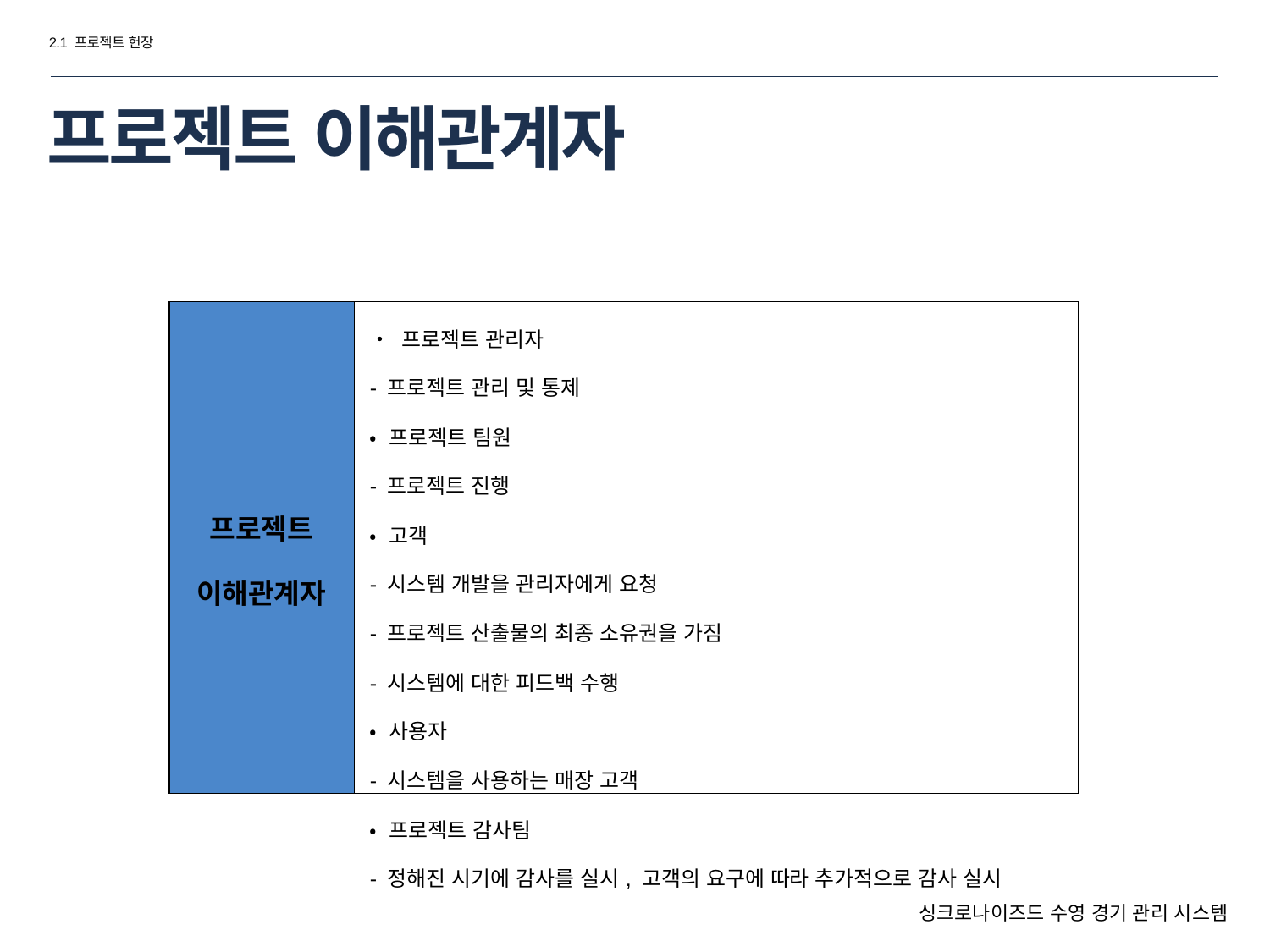

2.1 프로젝트 헌장
# 프로젝트 이해관계자
| 프로젝트 이해관계자 | • 프로젝트 관리자 - 프로젝트 관리 및 통제 • 프로젝트 팀원 - 프로젝트 진행 • 고객 - 시스템 개발을 관리자에게 요청 - 프로젝트 산출물의 최종 소유권을 가짐 - 시스템에 대한 피드백 수행 • 사용자 - 시스템을 사용하는 매장 고객 • 프로젝트 감사팀 - 정해진 시기에 감사를 실시, 고객의 요구에 따라 추가적으로 감사 실시 |
| --- | --- |
싱크로나이즈드 수영 경기 관리 시스템